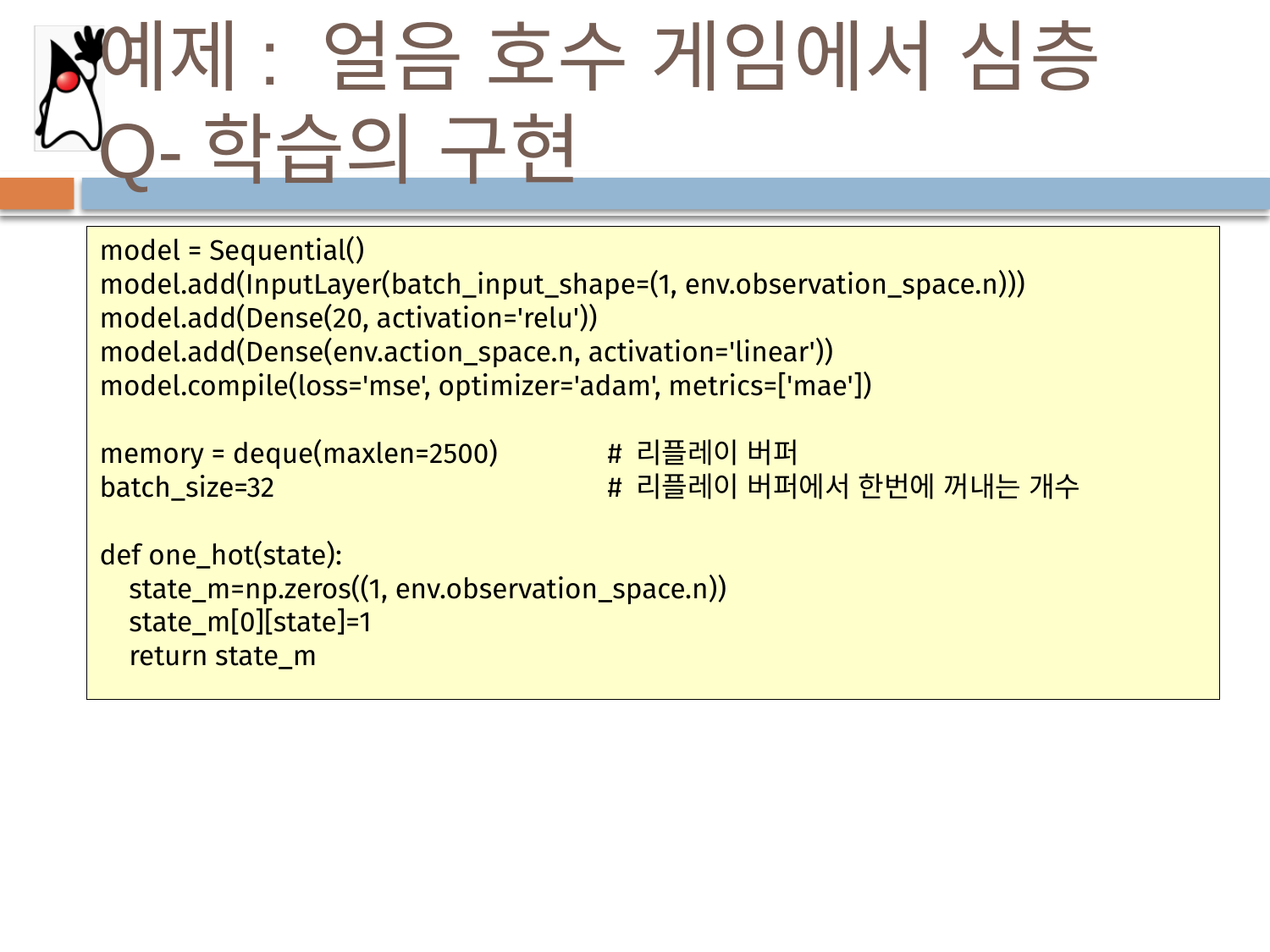

# 예제: 얼음 호수 게임에서 심층 Q-학습의 구현
model = Sequential()
model.add(InputLayer(batch_input_shape=(1, env.observation_space.n)))
model.add(Dense(20, activation='relu'))
model.add(Dense(env.action_space.n, activation='linear'))
model.compile(loss='mse', optimizer='adam', metrics=['mae'])

memory = deque(maxlen=2500)	# 리플레이 버퍼
batch_size=32			# 리플레이 버퍼에서 한번에 꺼내는 개수

def one_hot(state):
    state_m=np.zeros((1, env.observation_space.n))
    state_m[0][state]=1
    return state_m